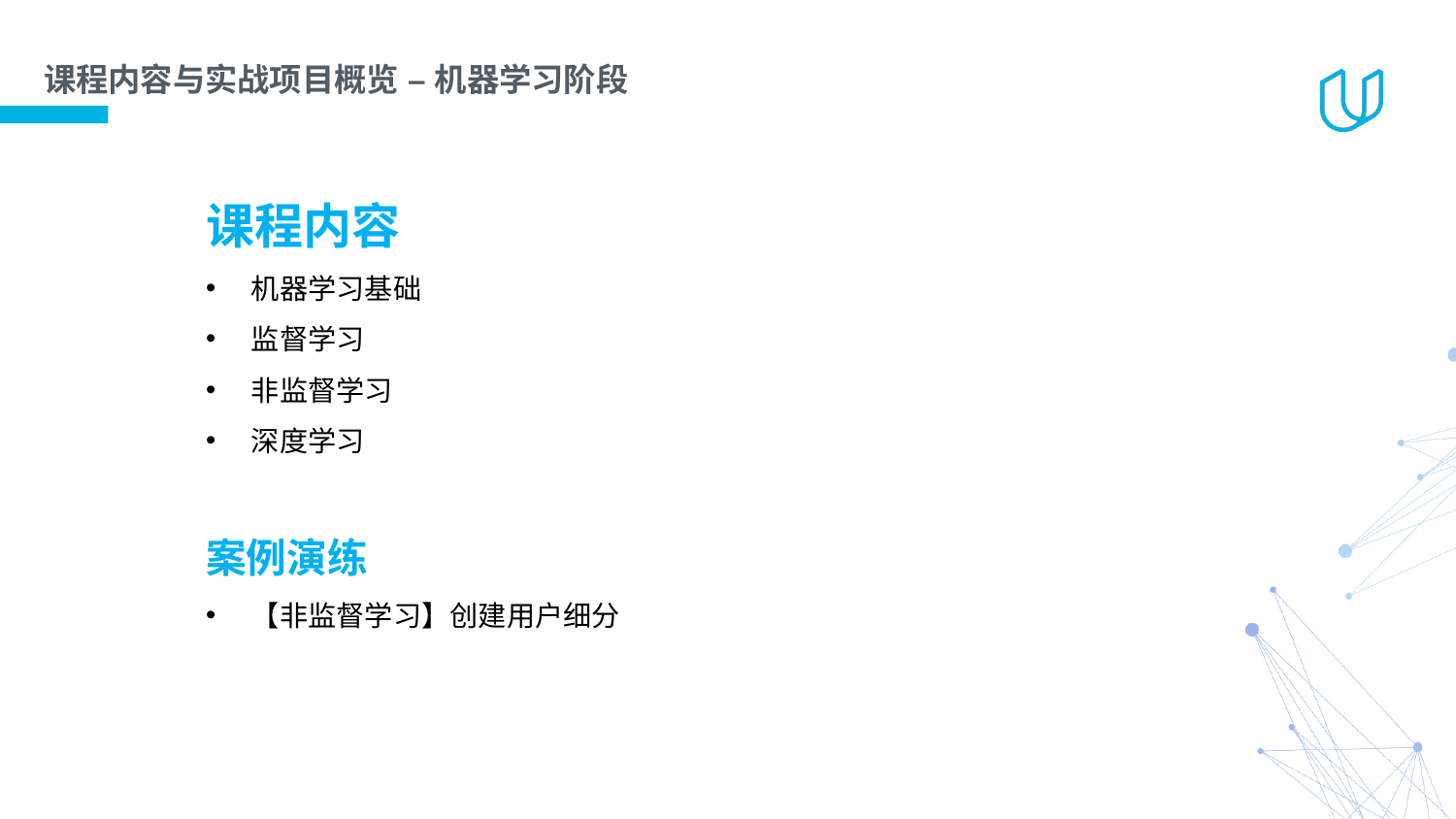

# 课程内容与实战项目概览 – 机器学习阶段
课程内容
机器学习基础
监督学习
非监督学习
深度学习

案例演练
【非监督学习】创建用户细分